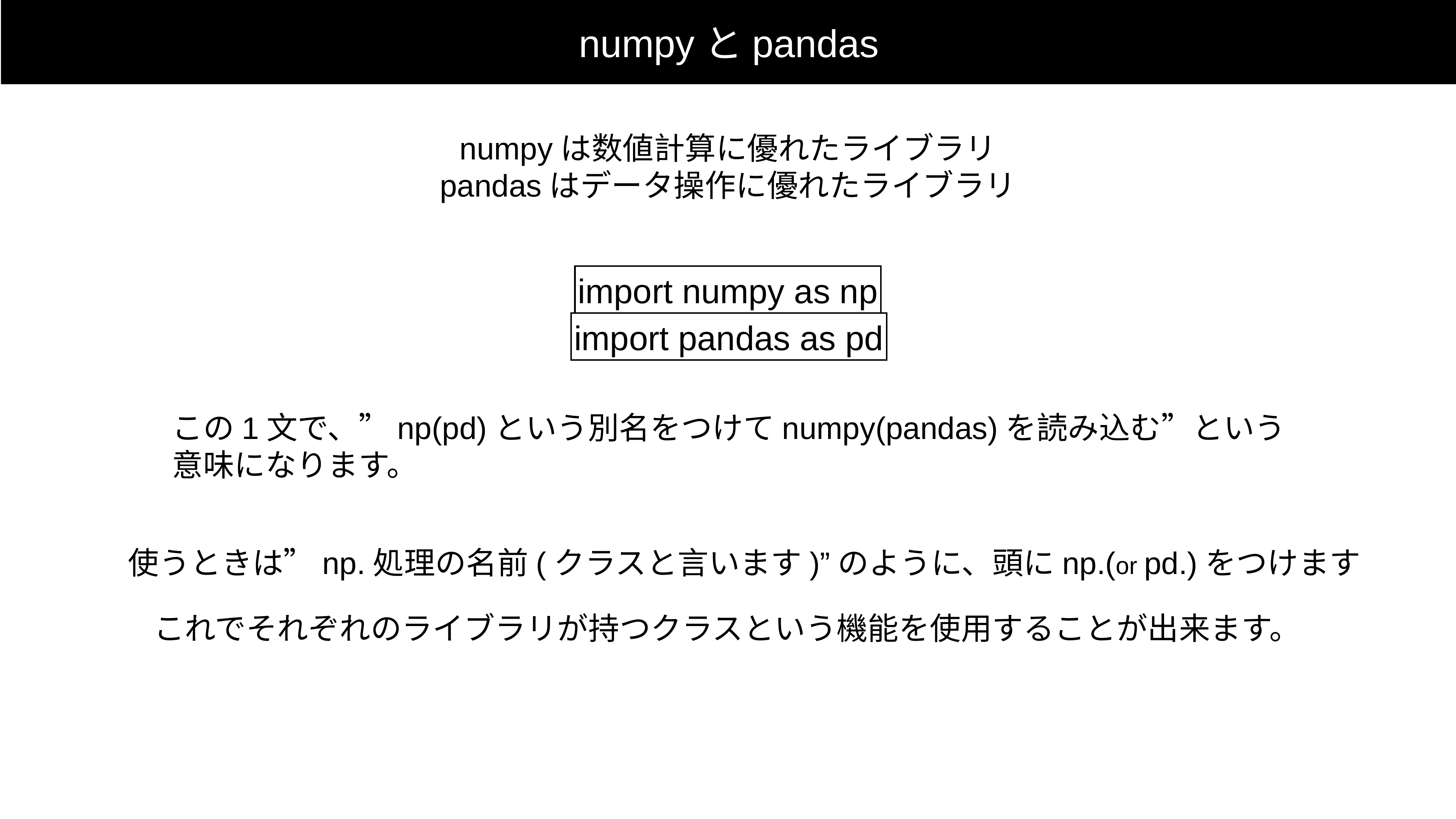

numpyとpandas
numpyは数値計算に優れたライブラリ
pandasはデータ操作に優れたライブラリ
import numpy as np
import pandas as pd
この1文で、”np(pd)という別名をつけてnumpy(pandas)を読み込む”という
意味になります。
使うときは”np.処理の名前(クラスと言います)”のように、頭にnp.(or pd.)をつけます
これでそれぞれのライブラリが持つクラスという機能を使用することが出来ます。